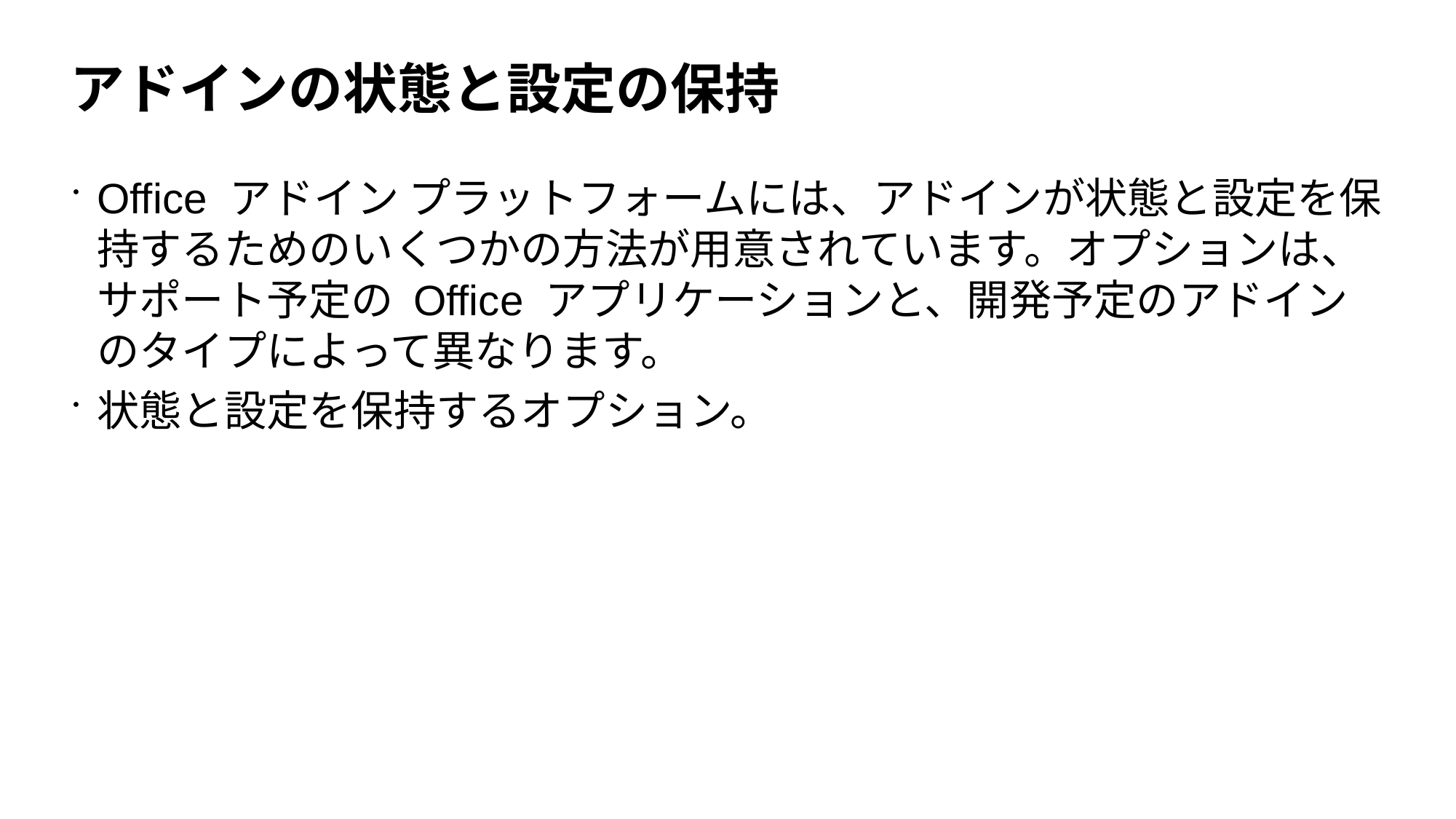

# アドインの状態と設定の保持
Office アドイン プラットフォームには、アドインが状態と設定を保持するためのいくつかの方法が用意されています。オプションは、サポート予定の Office アプリケーションと、開発予定のアドインのタイプによって異なります。
状態と設定を保持するオプション。